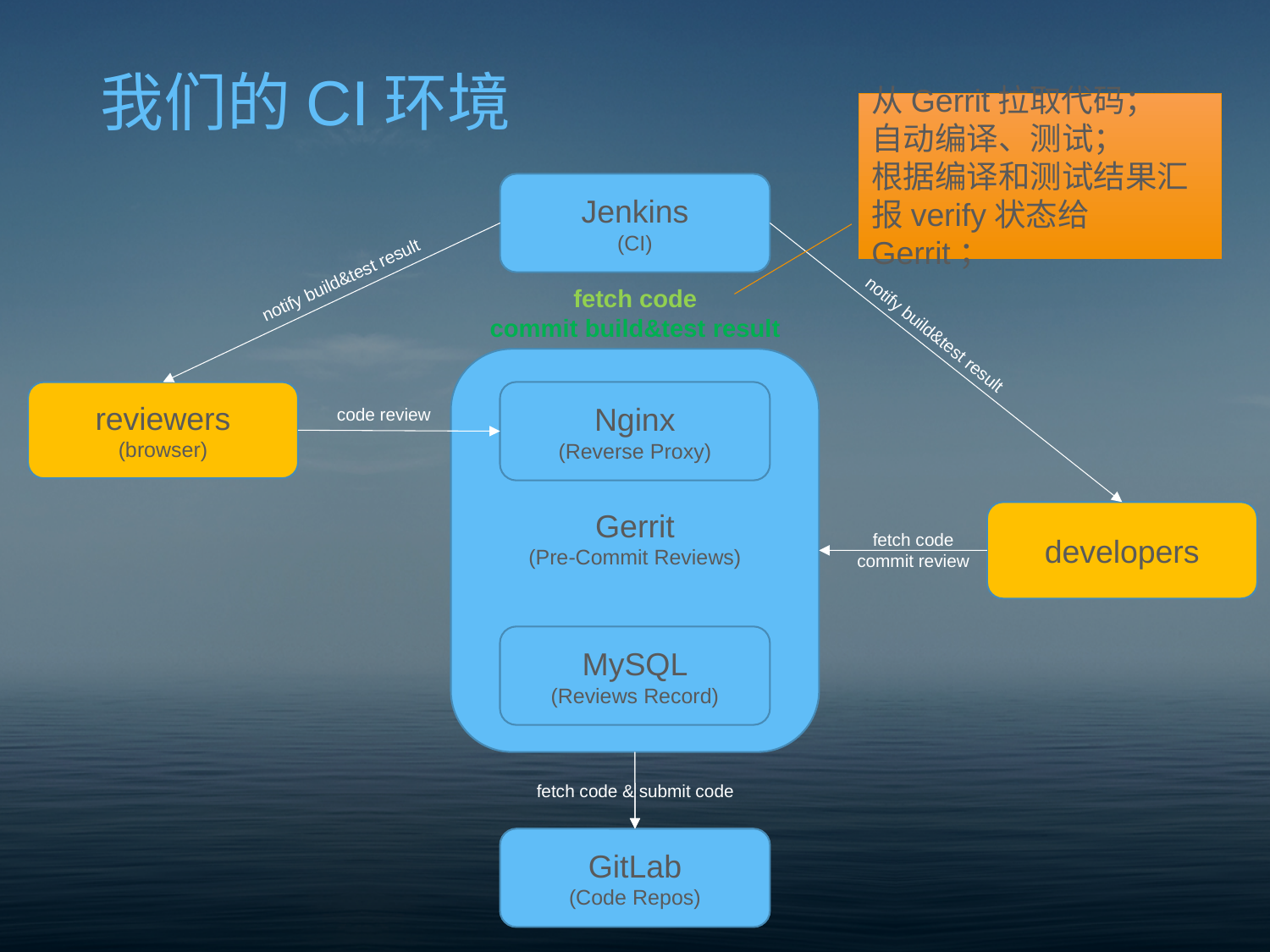

# 我们的CI环境
从Gerrit拉取代码；
自动编译、测试；
根据编译和测试结果汇报verify状态给Gerrit；
Jenkins
(CI)
notify build&test result
notify build&test result
Gerrit
(Pre-Commit Reviews)

Nginx
(Reverse Proxy)
MySQL
(Reviews Record)
reviewers
(browser)
code review
developers
fetch code
commit review
fetch code & submit code
GitLab
(Code Repos)
fetch code
commit build&test result